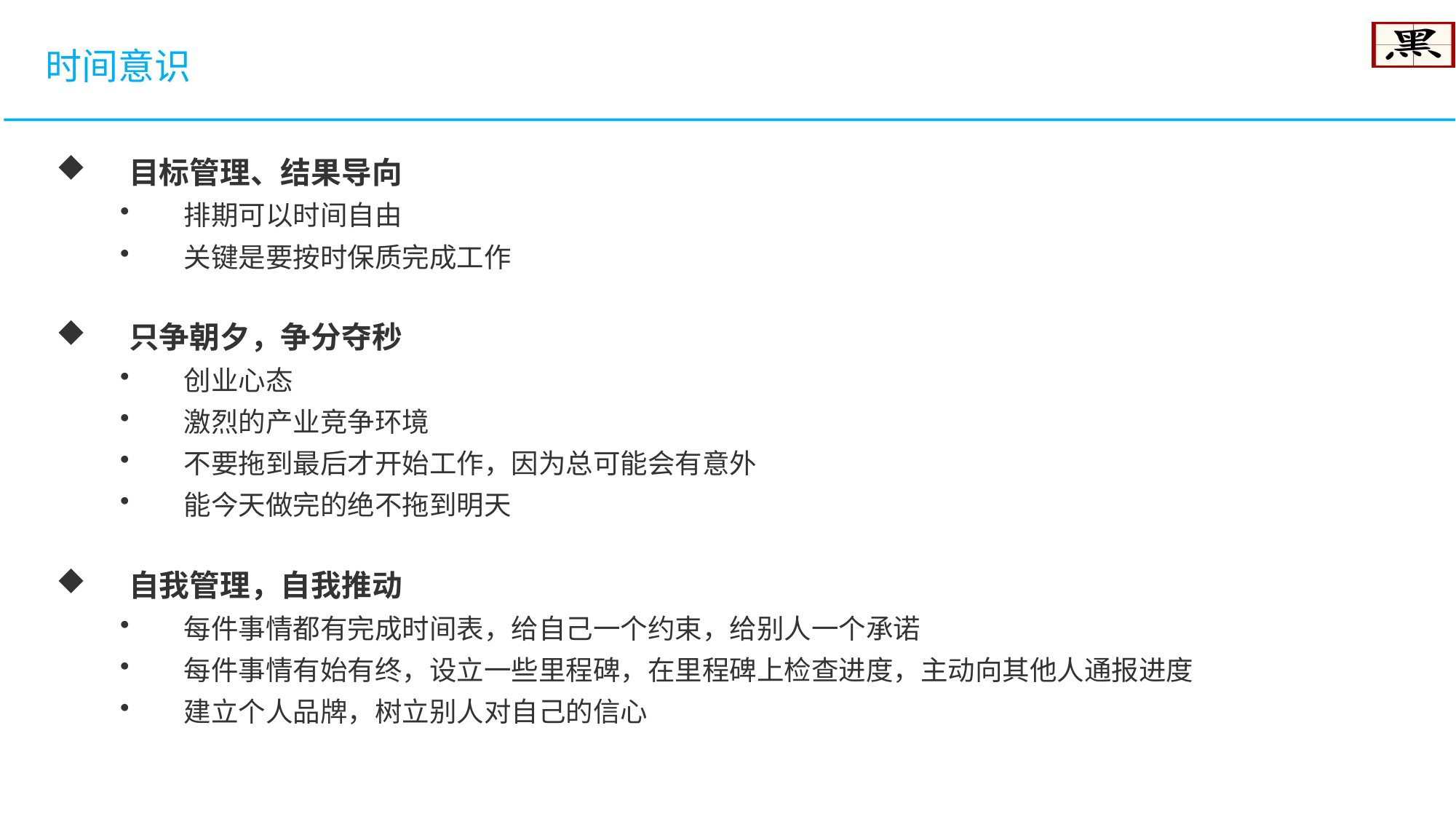

时间意识
目标管理、结果导向
排期可以时间自由
关键是要按时保质完成工作
只争朝夕，争分夺秒
创业心态
激烈的产业竞争环境
不要拖到最后才开始工作，因为总可能会有意外
能今天做完的绝不拖到明天
自我管理，自我推动
每件事情都有完成时间表，给自己一个约束，给别人一个承诺
每件事情有始有终，设立一些里程碑，在里程碑上检查进度，主动向其他人通报进度
建立个人品牌，树立别人对自己的信心